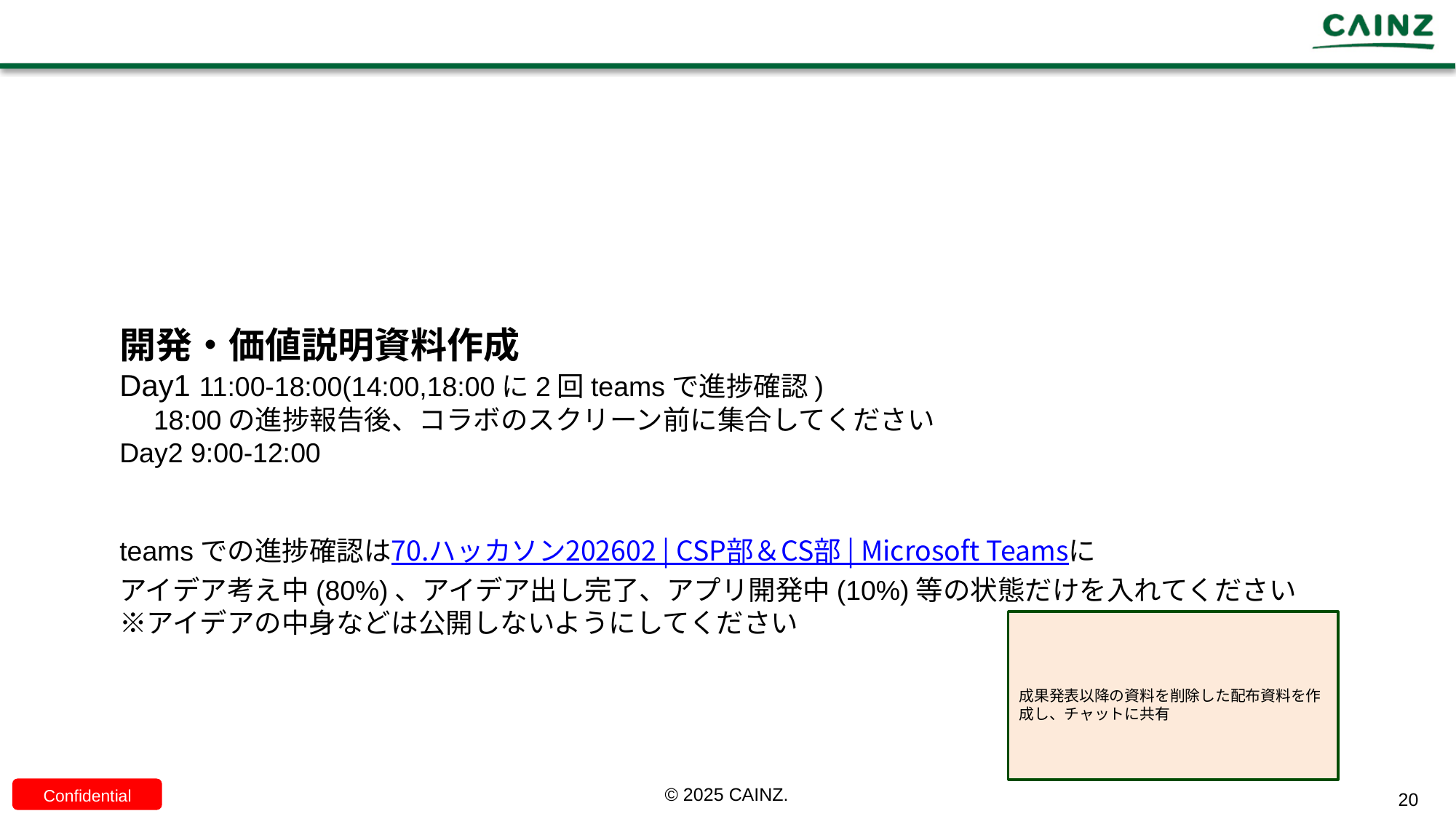

開発・価値説明資料作成
Day1 11:00-18:00(14:00,18:00に2回teamsで進捗確認)
　18:00の進捗報告後、コラボのスクリーン前に集合してください
Day2 9:00-12:00
teamsでの進捗確認は70.ハッカソン202602 | CSP部＆CS部 | Microsoft Teamsに
アイデア考え中(80%)、アイデア出し完了、アプリ開発中(10%)等の状態だけを入れてください
※アイデアの中身などは公開しないようにしてください

成果発表以降の資料を削除した配布資料を作成し、チャットに共有